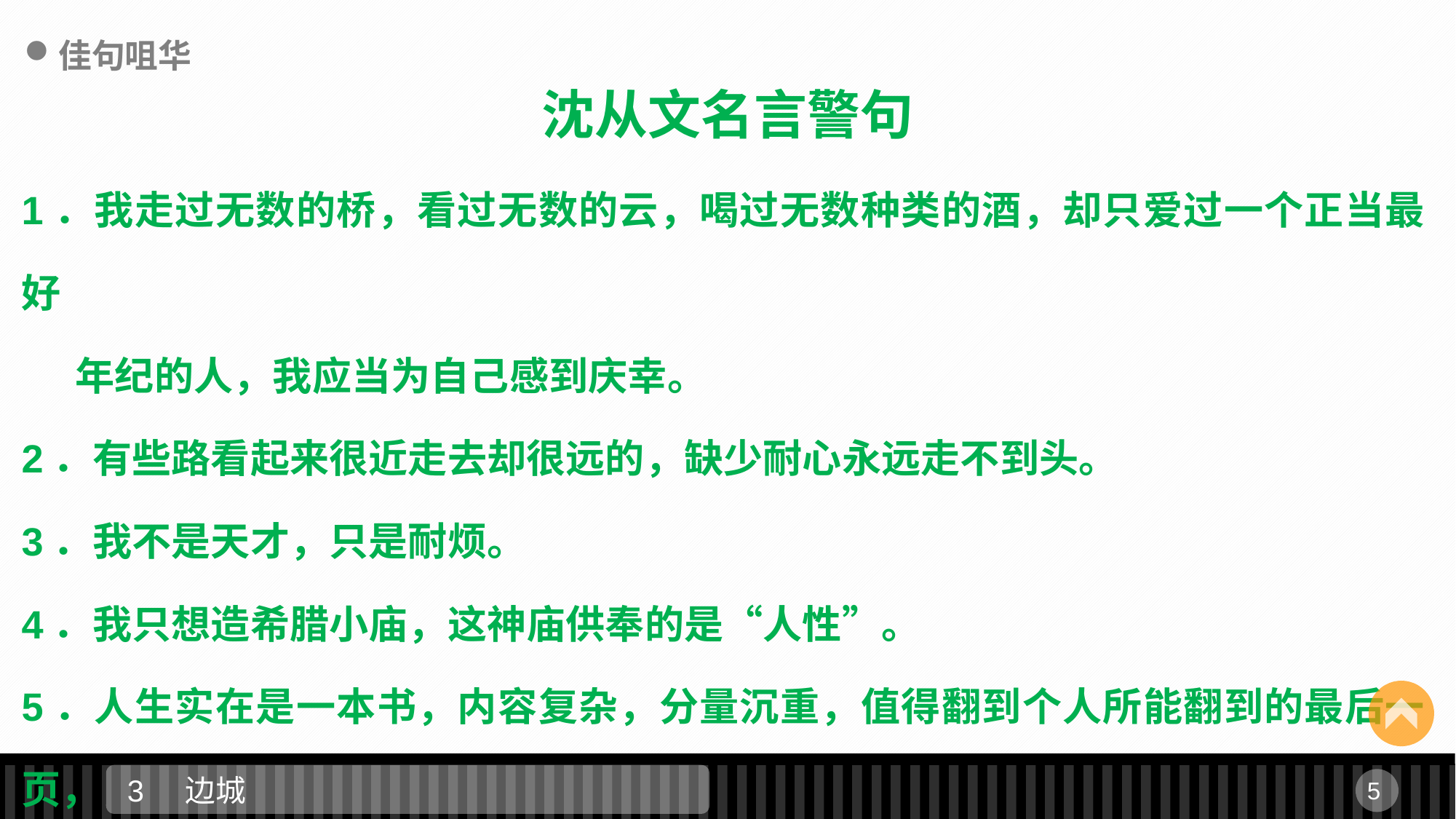

佳句咀华
沈从文名言警句
1．我走过无数的桥，看过无数的云，喝过无数种类的酒，却只爱过一个正当最好
     年纪的人，我应当为自己感到庆幸。
2．有些路看起来很近走去却很远的，缺少耐心永远走不到头。
3．我不是天才，只是耐烦。
4．我只想造希腊小庙，这神庙供奉的是“人性”。
5．人生实在是一本书，内容复杂，分量沉重，值得翻到个人所能翻到的最后一页，
     而且必须慢慢地翻。